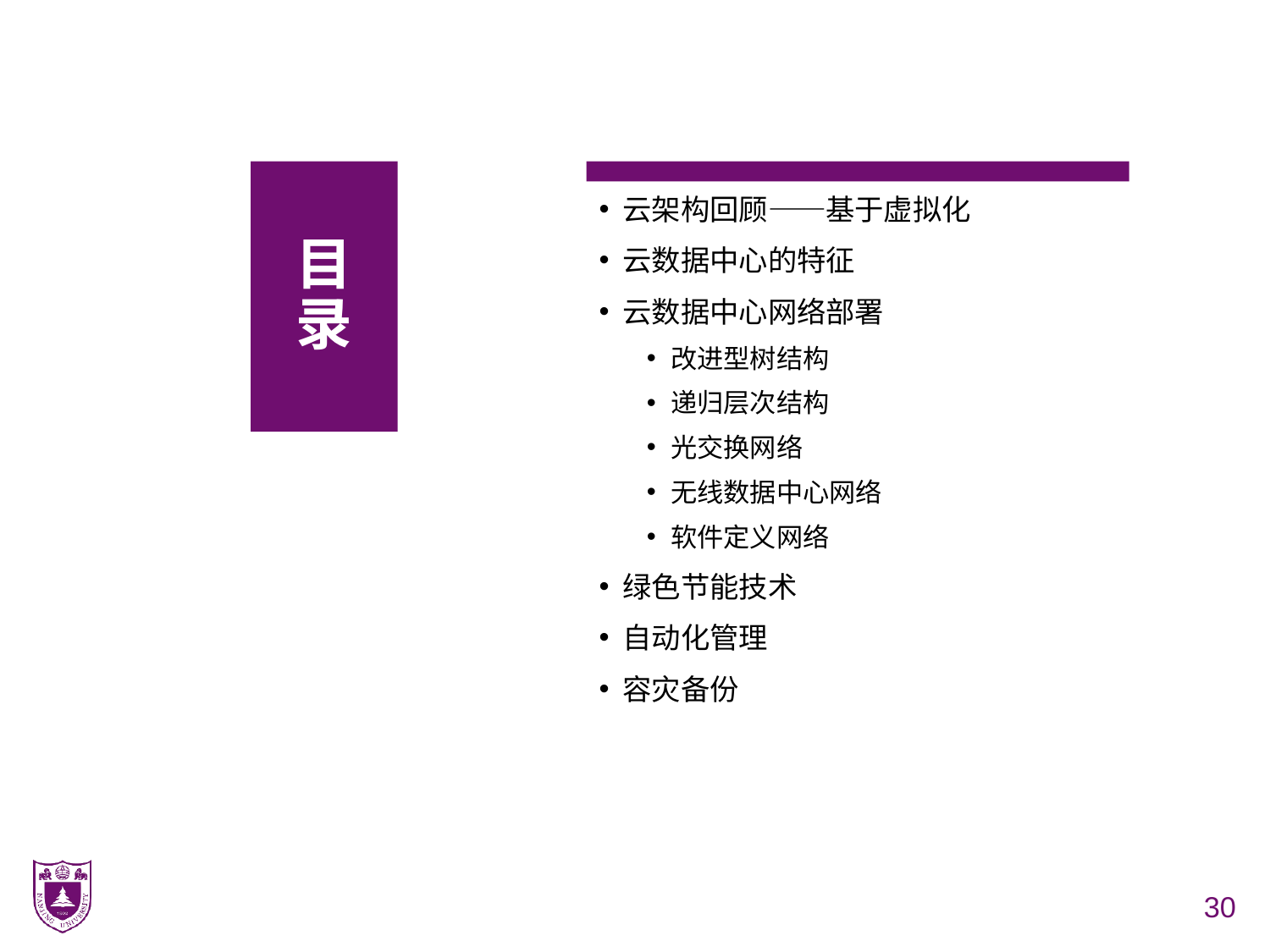

# 目 录

云架构回顾——基于虚拟化
云数据中心的特征
云数据中心网络部署
改进型树结构
递归层次结构
光交换网络
无线数据中心网络
软件定义网络
绿色节能技术
自动化管理
容灾备份
30